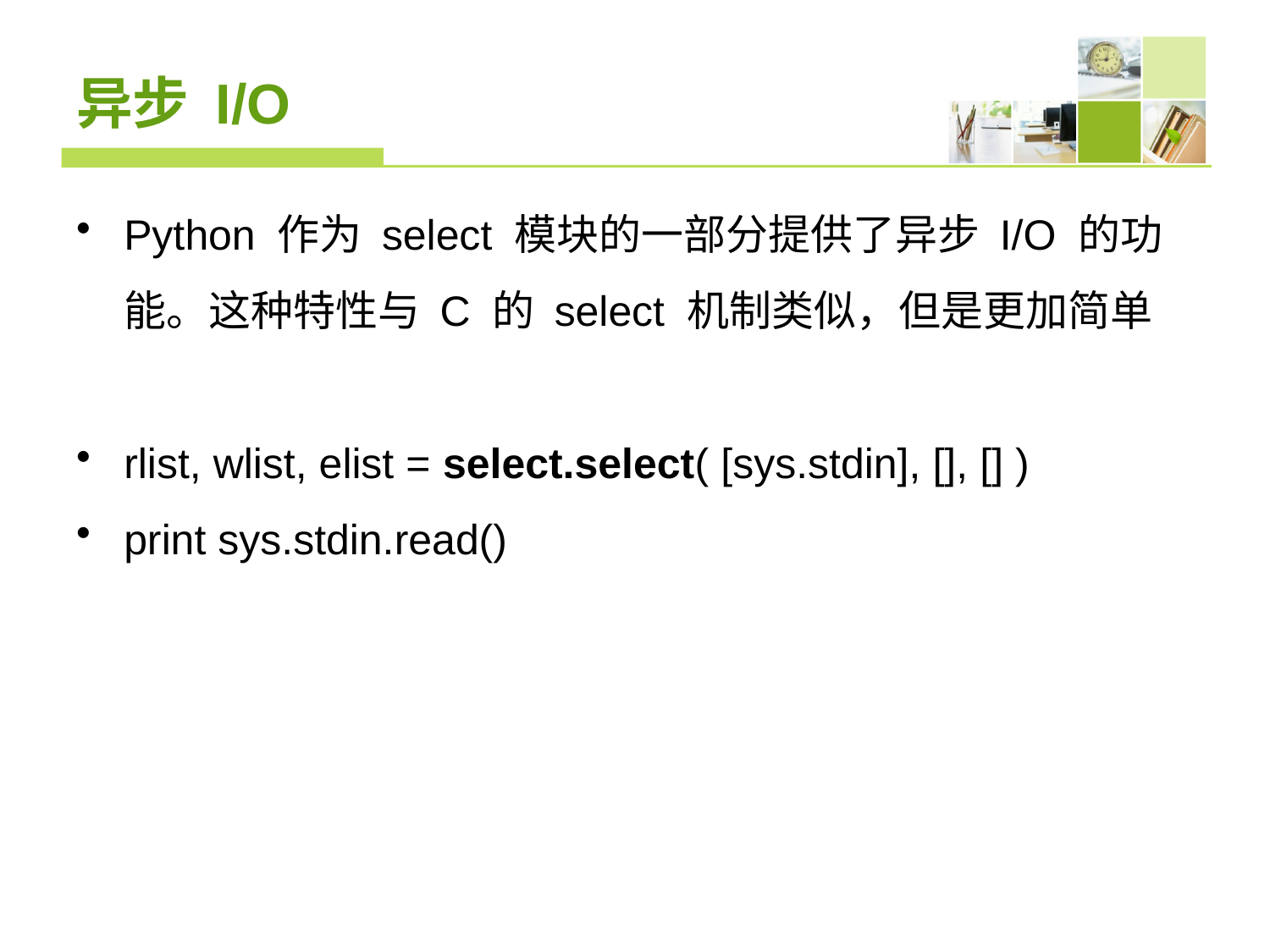

# 异步 I/O
Python 作为 select 模块的一部分提供了异步 I/O 的功能。这种特性与 C 的 select 机制类似，但是更加简单

rlist, wlist, elist = select.select( [sys.stdin], [], [] )
print sys.stdin.read()